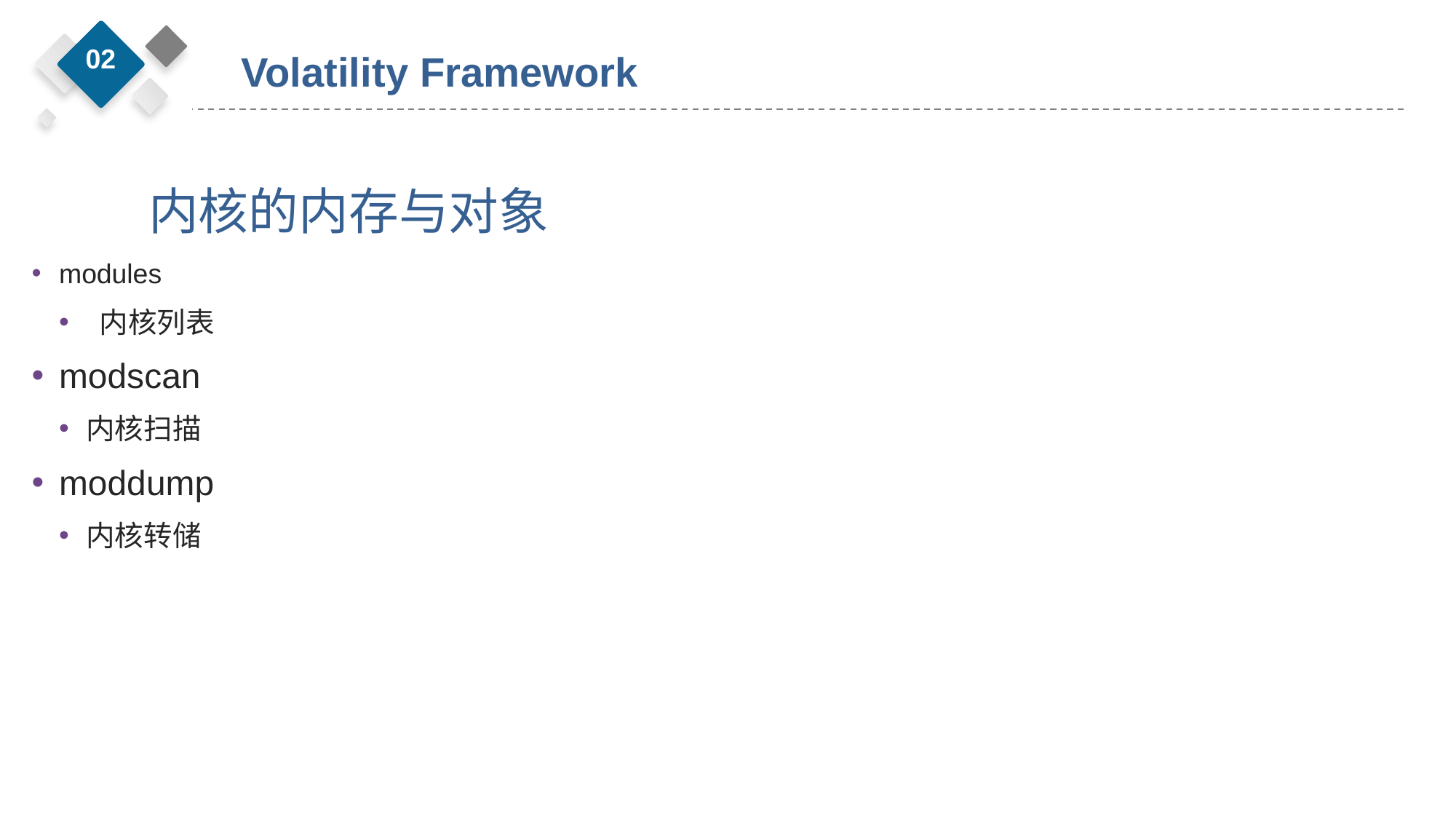

02

Volatility Framework
内核的内存与对象
modules
 内核列表
modscan
内核扫描
moddump
内核转储